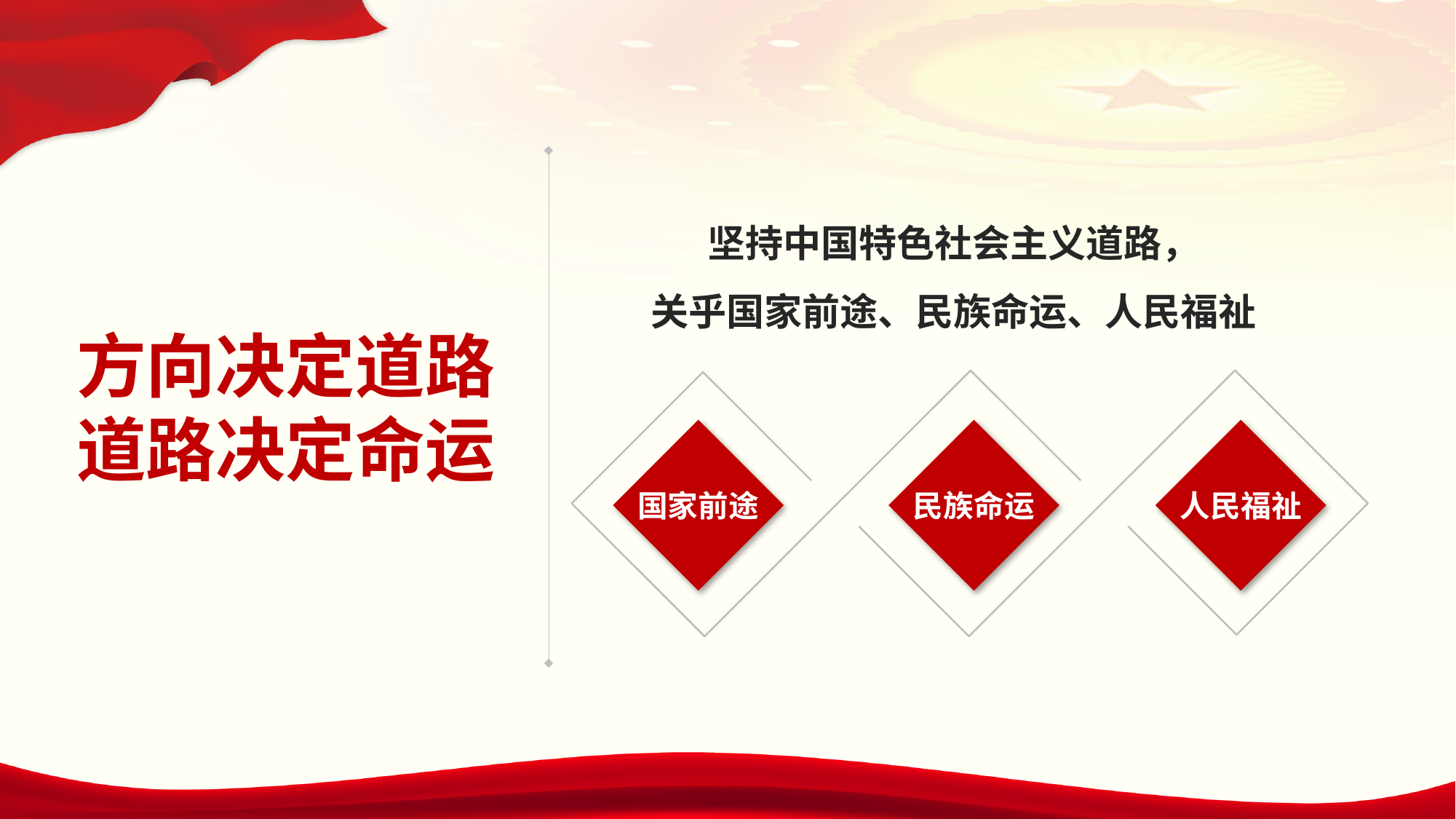

坚持中国特色社会主义道路，
关乎国家前途、民族命运、人民福祉
方向决定道路
道路决定命运

国家前途
民族命运
人民福祉